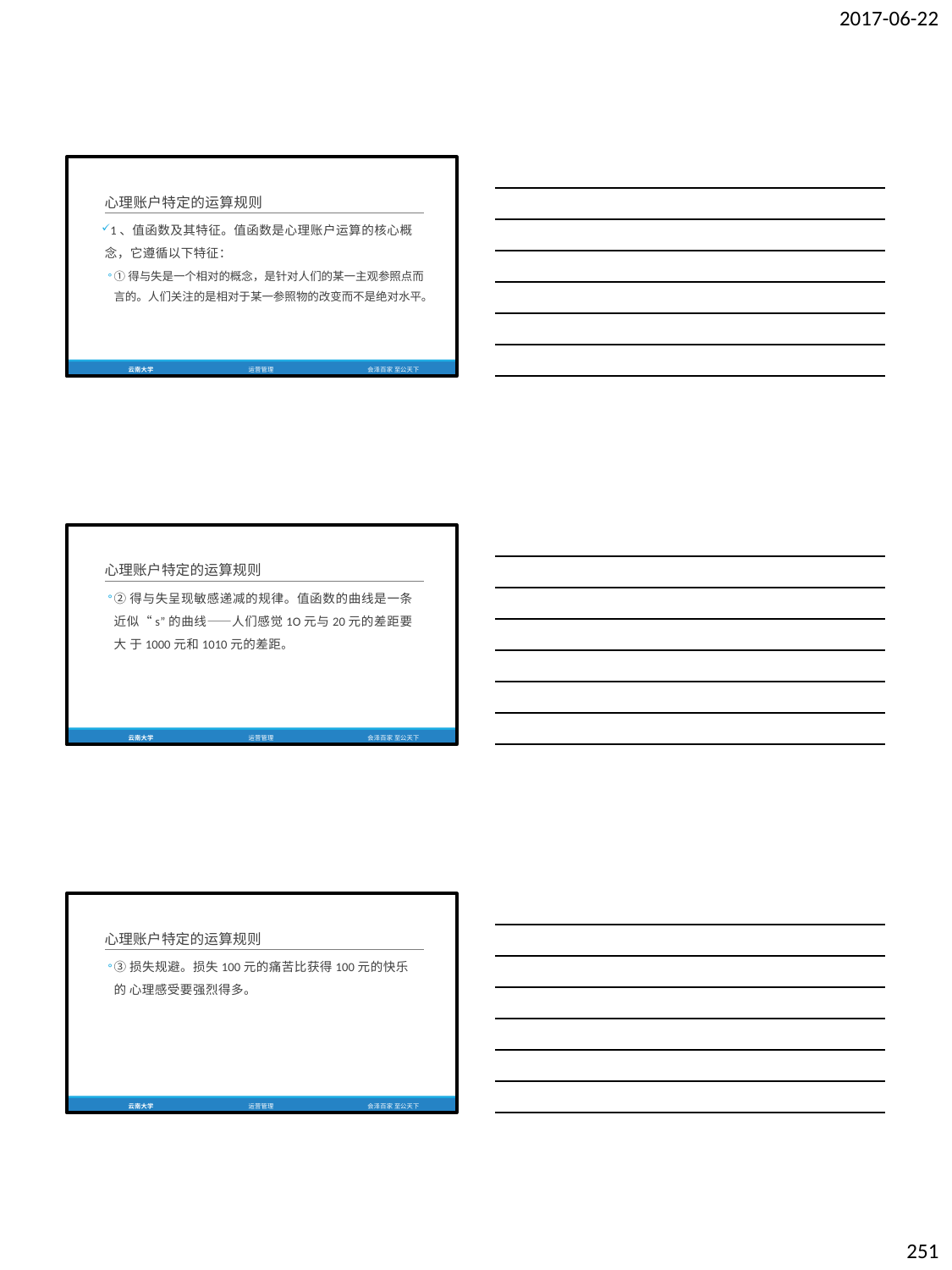

2017-06-22

心理账户特定的运算规则
1、值函数及其特征。值函数是心理账户运算的核心概 念，它遵循以下特征：
①得与失是一个相对的概念，是针对人们的某一主观参照点而 言的。人们关注的是相对于某一参照物的改变而不是绝对水平。

云南大学
运营管理
会泽百家 至公天下

心理账户特定的运算规则
②得与失呈现敏感递减的规律。值函数的曲线是一条 近似“s”的曲线——人们感觉1O元与20元的差距要大 于1000元和1010元的差距。

云南大学
运营管理
会泽百家 至公天下

心理账户特定的运算规则
③损失规避。损失100元的痛苦比获得100元的快乐的 心理感受要强烈得多。

云南大学
运营管理
会泽百家 至公天下

251